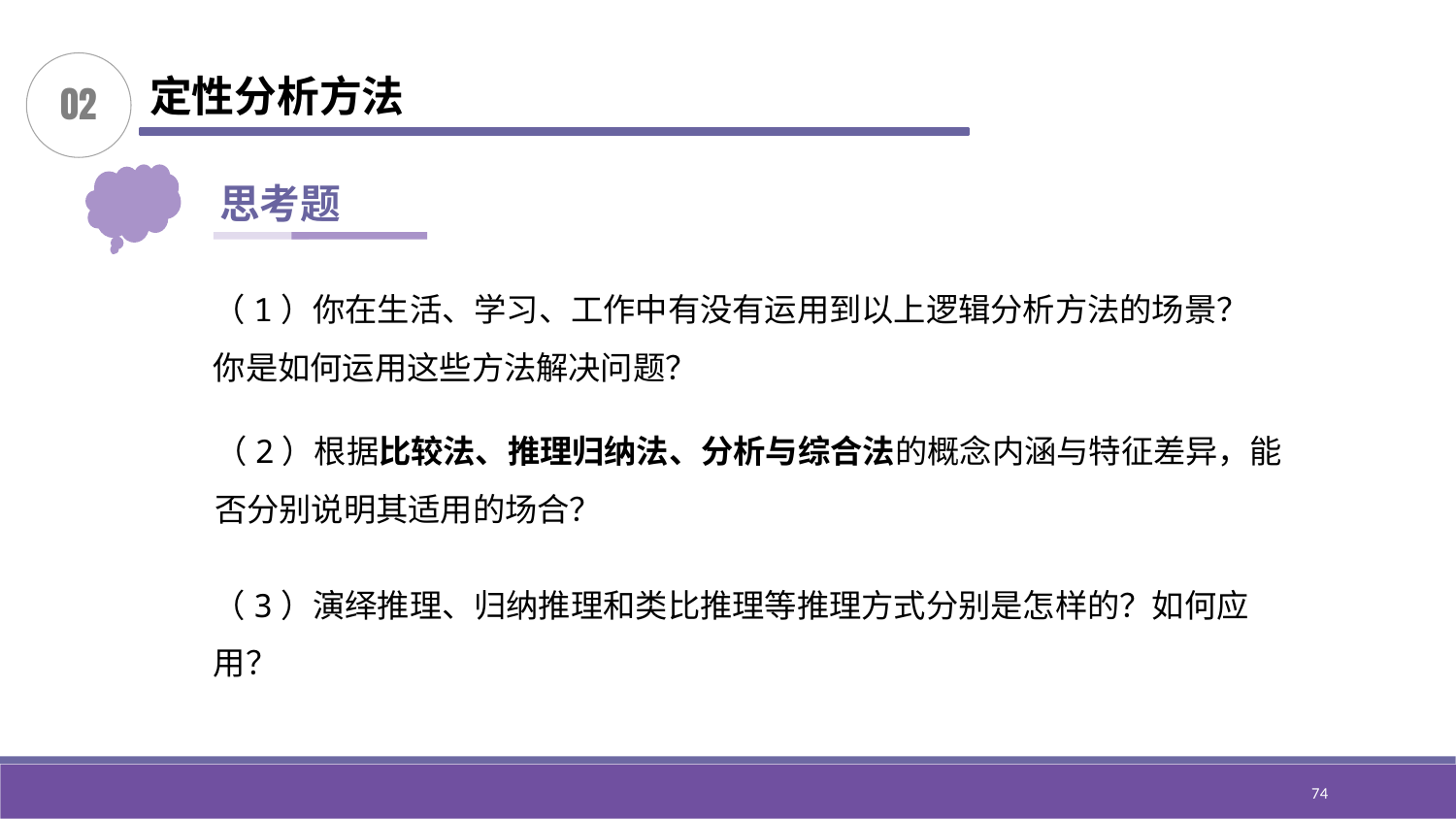

02
定性分析方法

思考题

（1）你在生活、学习、工作中有没有运用到以上逻辑分析方法的场景？你是如何运用这些方法解决问题？
（2）根据比较法、推理归纳法、分析与综合法的概念内涵与特征差异，能否分别说明其适用的场合？
（3）演绎推理、归纳推理和类比推理等推理方式分别是怎样的？如何应用？
74